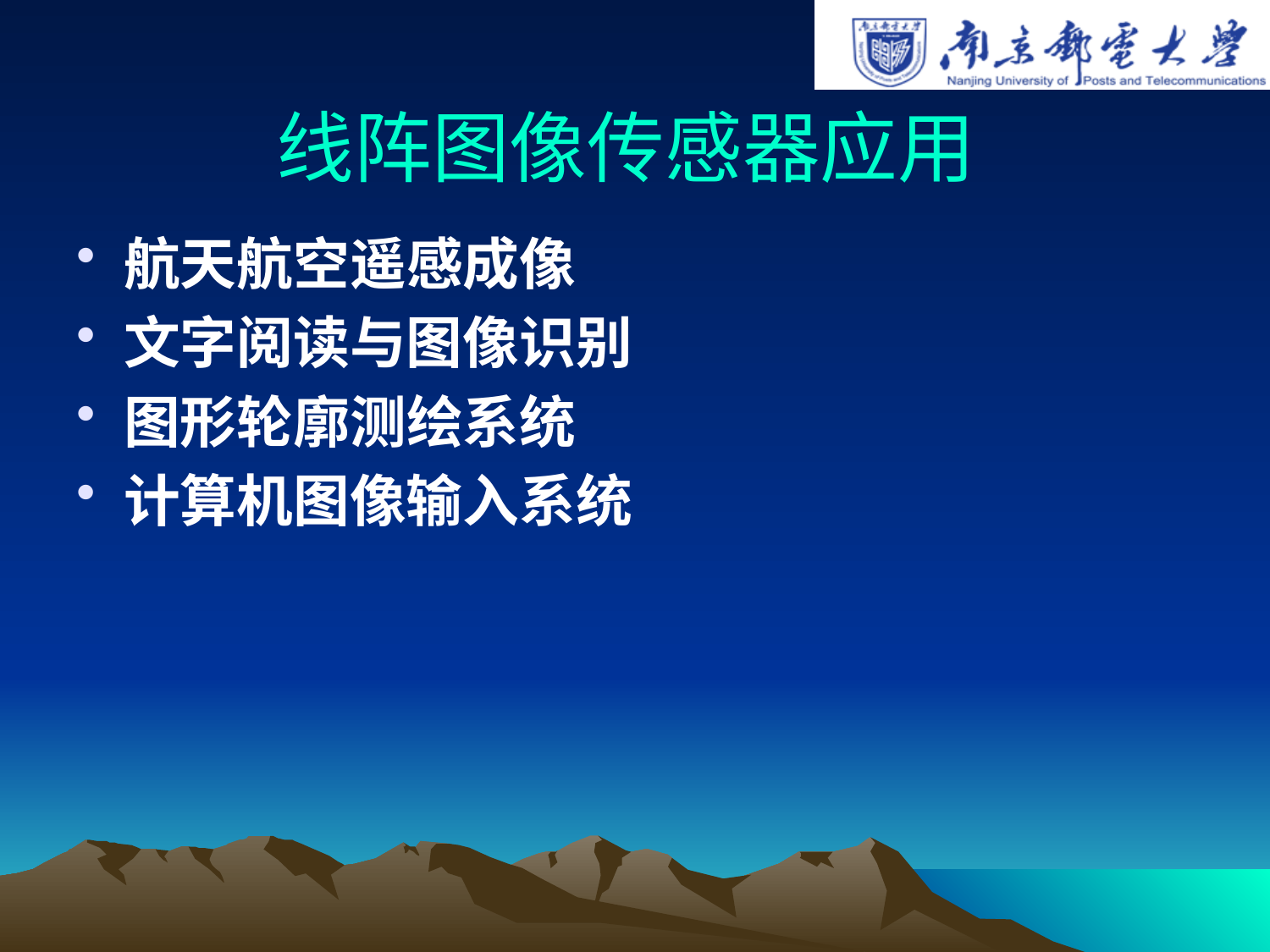

# 线阵图像传感器应用
航天航空遥感成像
文字阅读与图像识别
图形轮廓测绘系统
计算机图像输入系统